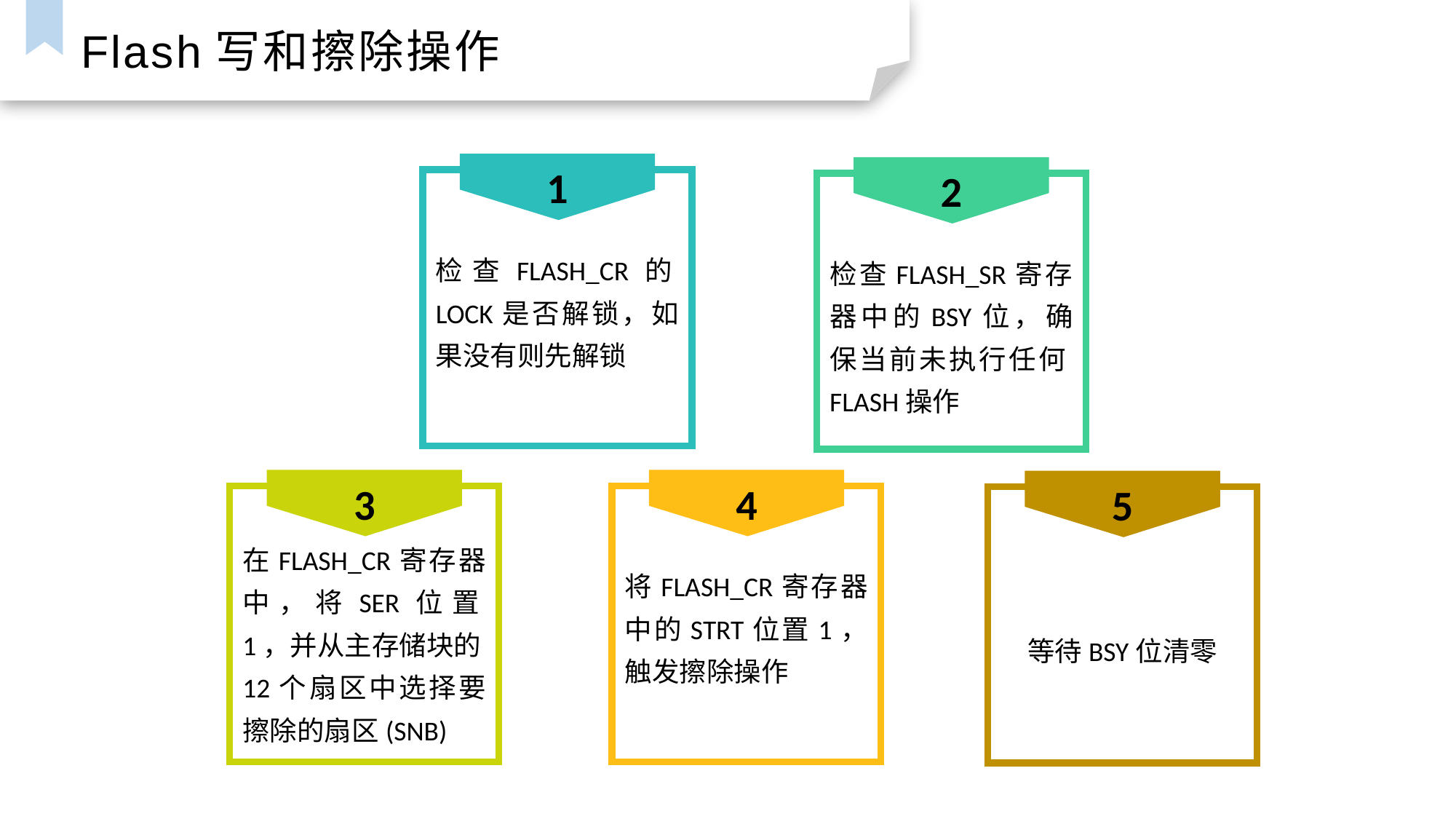

Flash写和擦除操作
1
2
检查FLASH_CR的LOCK是否解锁，如果没有则先解锁

检查FLASH_SR寄存器中的BSY位，确保当前未执行任何FLASH操作
3
4
5
在FLASH_CR寄存器中，将SER位置1，并从主存储块的12个扇区中选择要擦除的扇区(SNB)

将FLASH_CR寄存器中的STRT位置1，触发擦除操作

等待BSY位清零